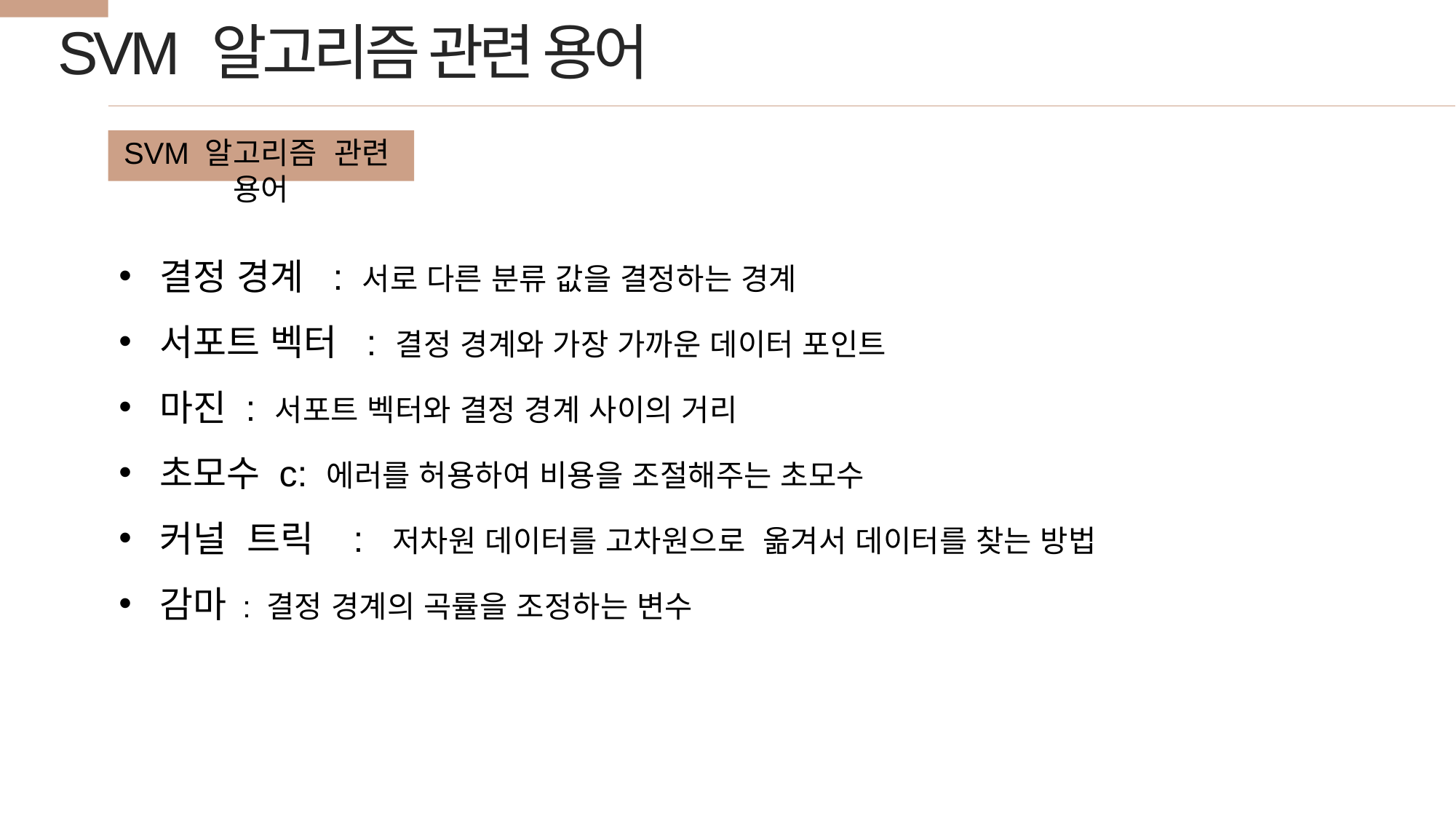

SVM 알고리즘 관련 용어
SVM 알고리즘  관련  용어

결정 경계  : 서로 다른 분류 값을 결정하는 경계
서포트 벡터  : 결정 경계와 가장 가까운 데이터 포인트
마진 : 서포트 벡터와 결정 경계 사이의 거리
초모수 c: 에러를 허용하여 비용을 조절해주는 초모수
커널  트릭   :  저차원 데이터를 고차원으로  옮겨서 데이터를 찾는 방법
감마 : 결정 경계의 곡률을 조정하는 변수